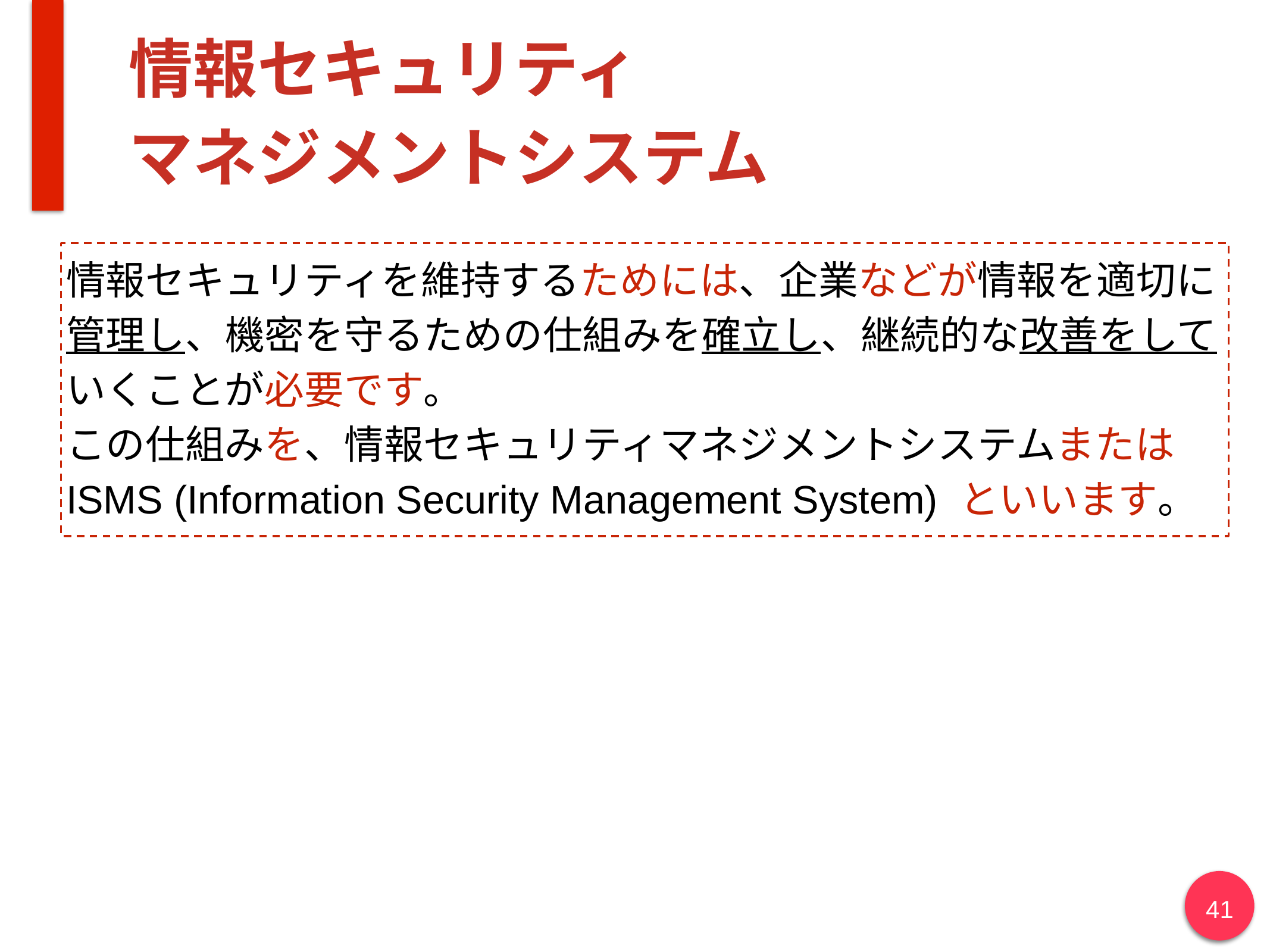

# 情報セキュリティ マネジメントシステム
情報セキュリティを維持するためには、企業などが情報を適切に
管理し、機密を守るための仕組みを確立し、継続的な改善をして
いくことが必要です。
この仕組みを、情報セキュリティマネジメントシステムまたは ISMS (Information Security Management System) といいます。

41